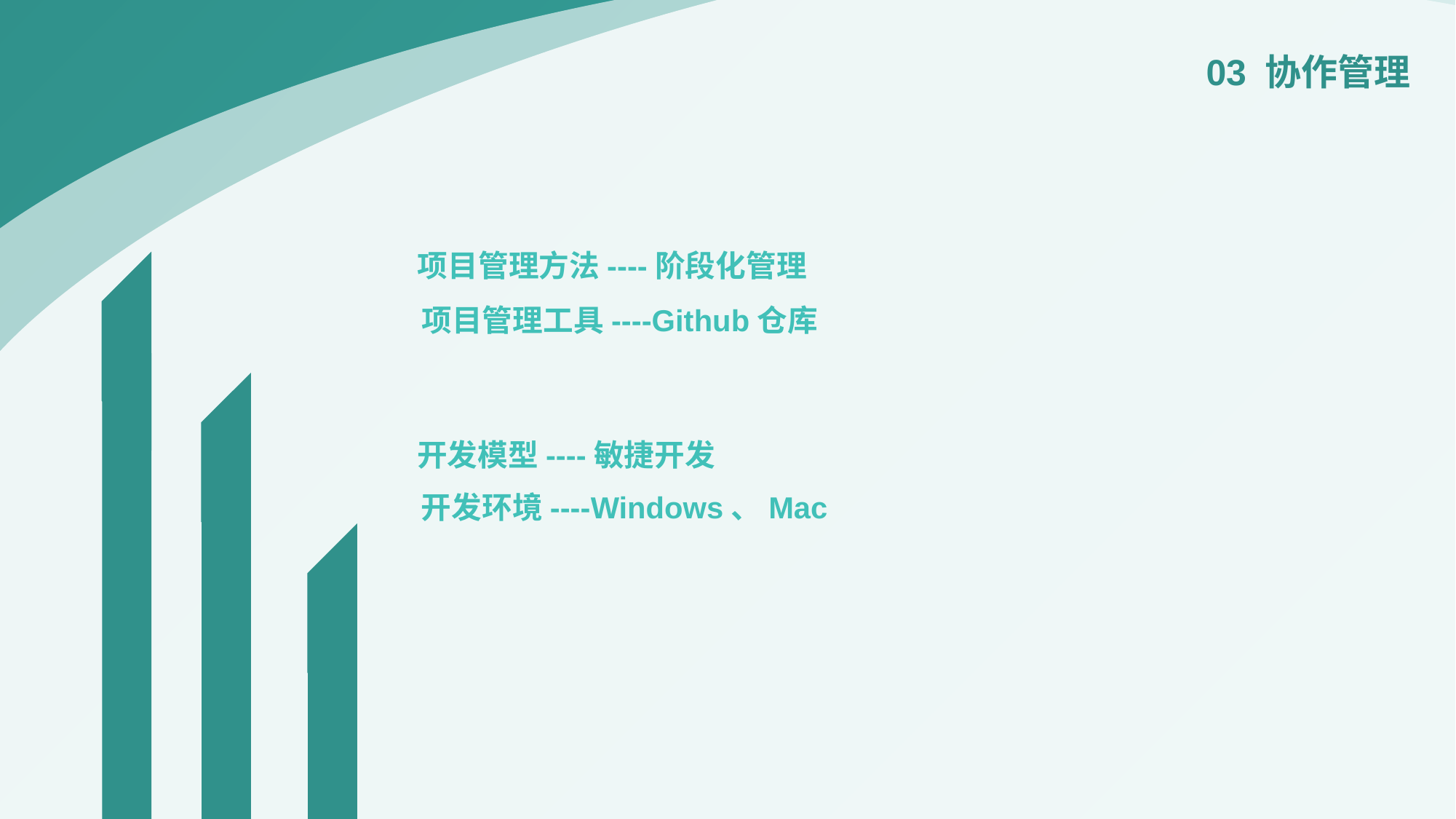

03 协作管理
项目管理方法----阶段化管理

项目管理工具----Github仓库

开发模型----敏捷开发
开发环境----Windows、Mac